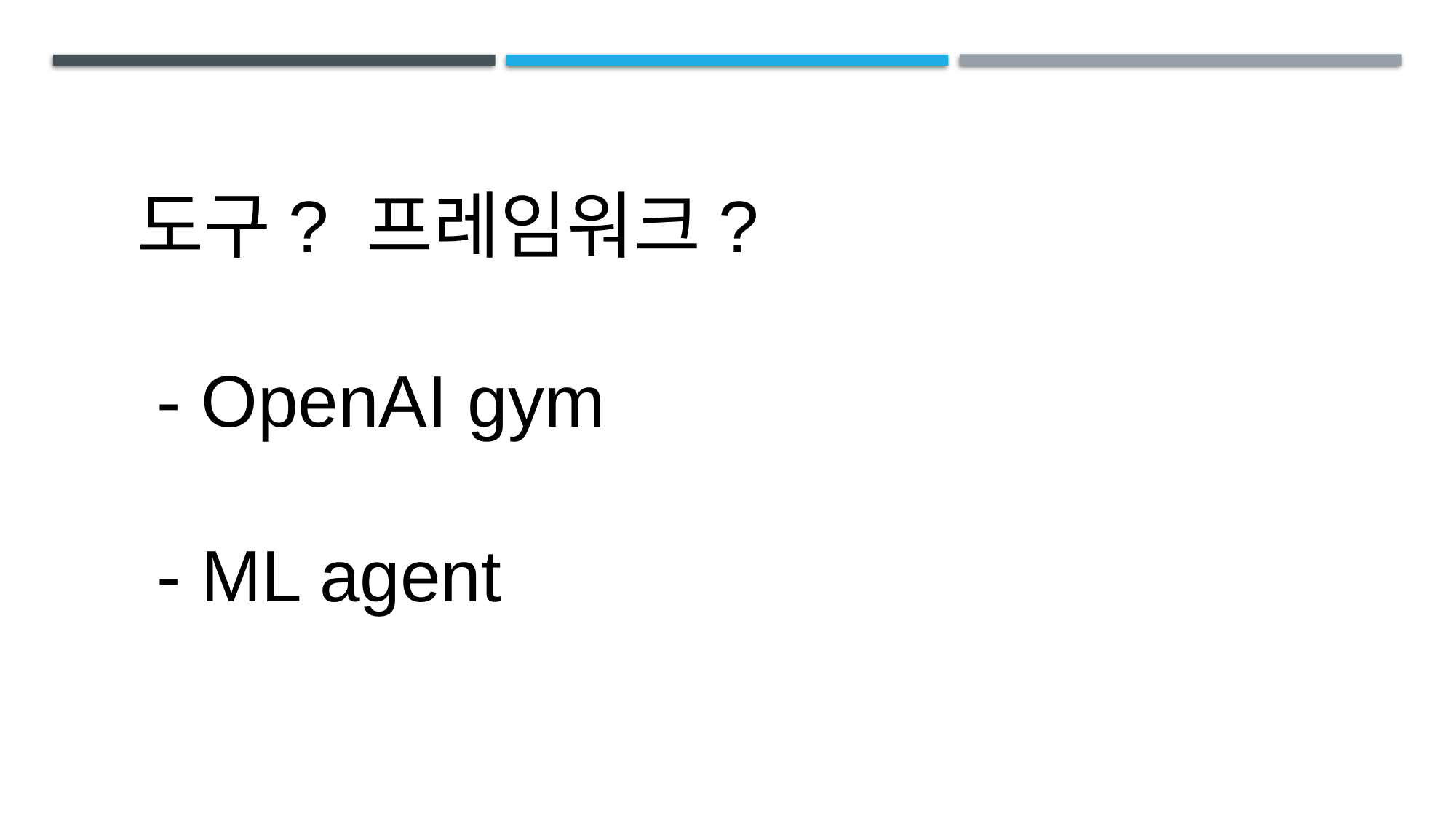

도구? 프레임워크?

 - OpenAI gym

 - ML agent